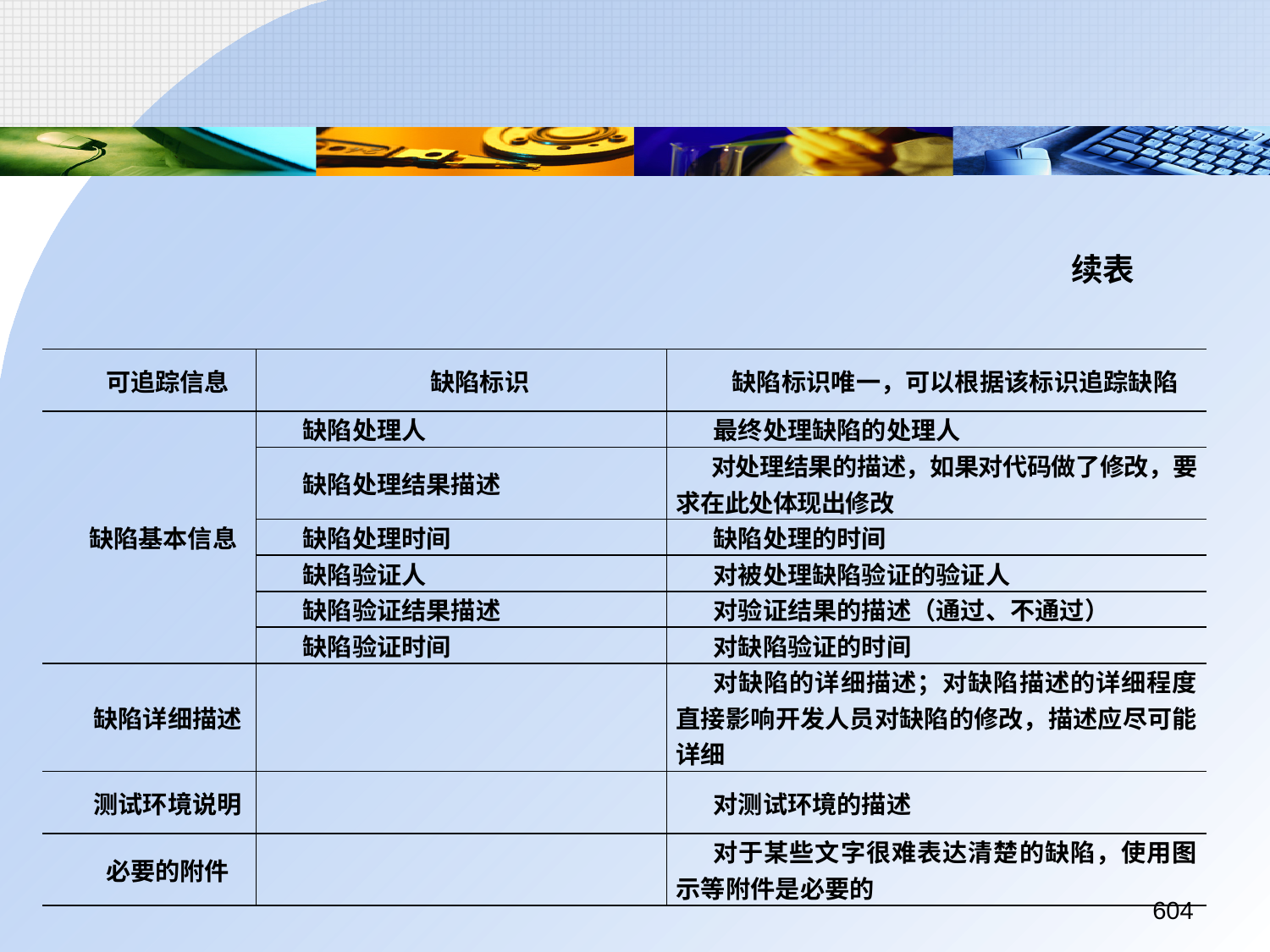

续表
| 可追踪信息 | 缺陷标识 | 缺陷标识唯一，可以根据该标识追踪缺陷 |
| --- | --- | --- |
| 缺陷基本信息 | 缺陷处理人 | 最终处理缺陷的处理人 |
|  | 缺陷处理结果描述 | 对处理结果的描述，如果对代码做了修改，要求在此处体现出修改 |
|  | 缺陷处理时间 | 缺陷处理的时间 |
|  | 缺陷验证人 | 对被处理缺陷验证的验证人 |
|  | 缺陷验证结果描述 | 对验证结果的描述（通过、不通过） |
|  | 缺陷验证时间 | 对缺陷验证的时间 |
| 缺陷详细描述 |  | 对缺陷的详细描述；对缺陷描述的详细程度直接影响开发人员对缺陷的修改，描述应尽可能详细 |
| 测试环境说明 |  | 对测试环境的描述 |
| 必要的附件 |  | 对于某些文字很难表达清楚的缺陷，使用图示等附件是必要的 |
604